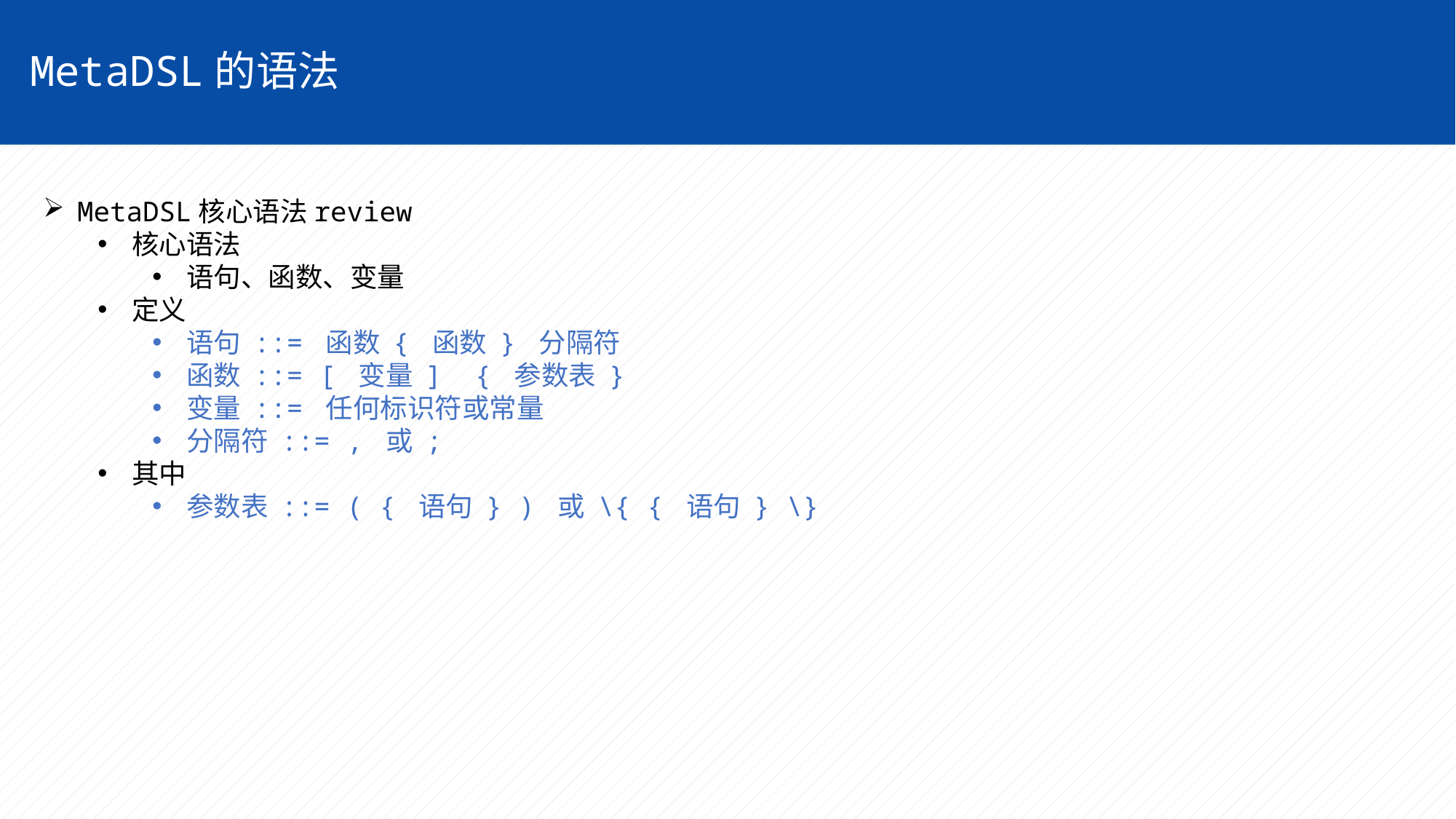

MetaDSL的语法
MetaDSL核心语法review
核心语法
语句、函数、变量
定义
语句 ::= 函数 { 函数 } 分隔符
函数 ::= [ 变量 ]  { 参数表 }
变量 ::= 任何标识符或常量
分隔符 ::= , 或 ;
其中
参数表 ::= ( { 语句 } ) 或 \{ { 语句 } \}